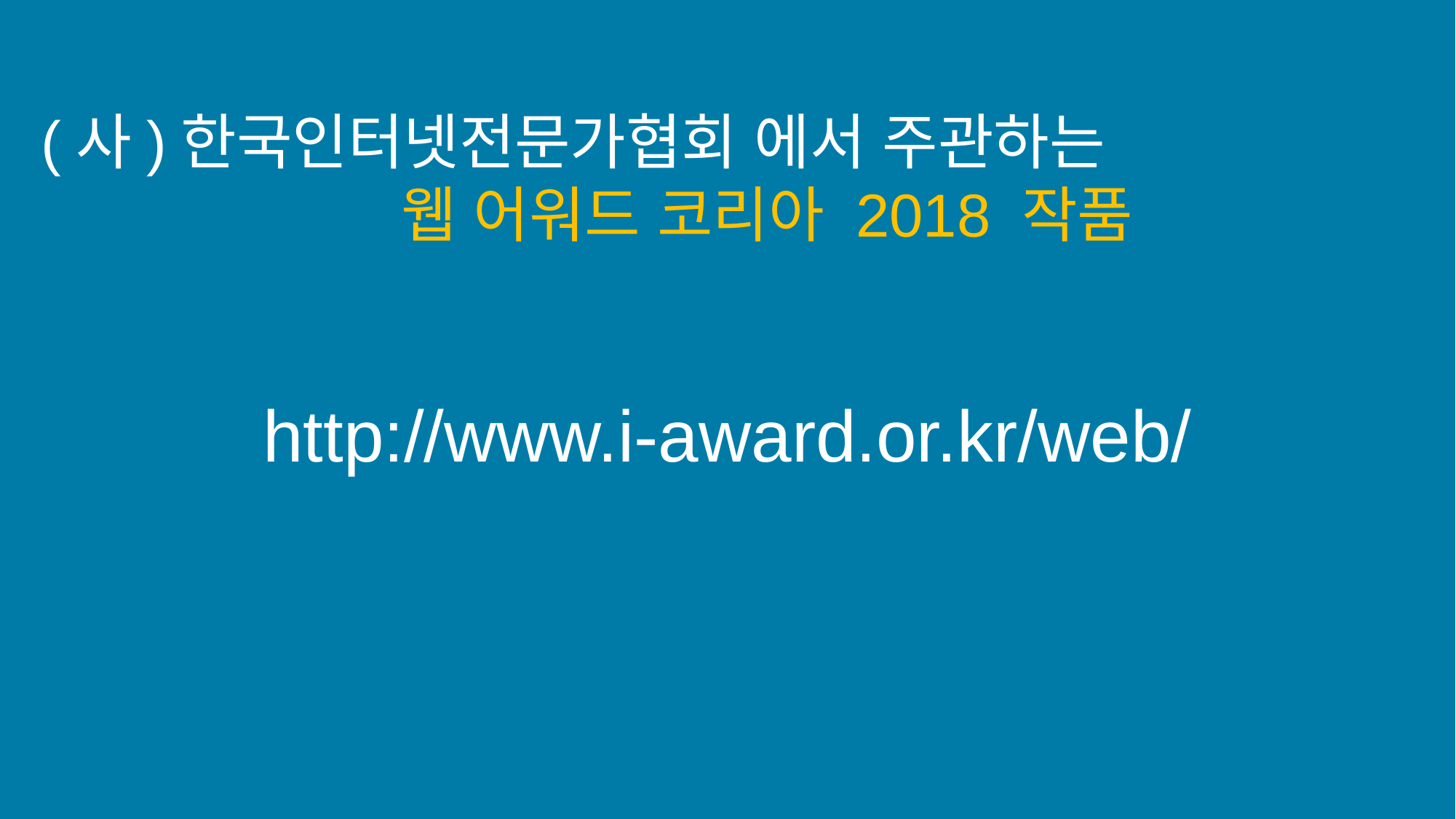

(사)한국인터넷전문가협회 에서 주관하는
 웹 어워드 코리아 2018 작품
http://www.i-award.or.kr/web/